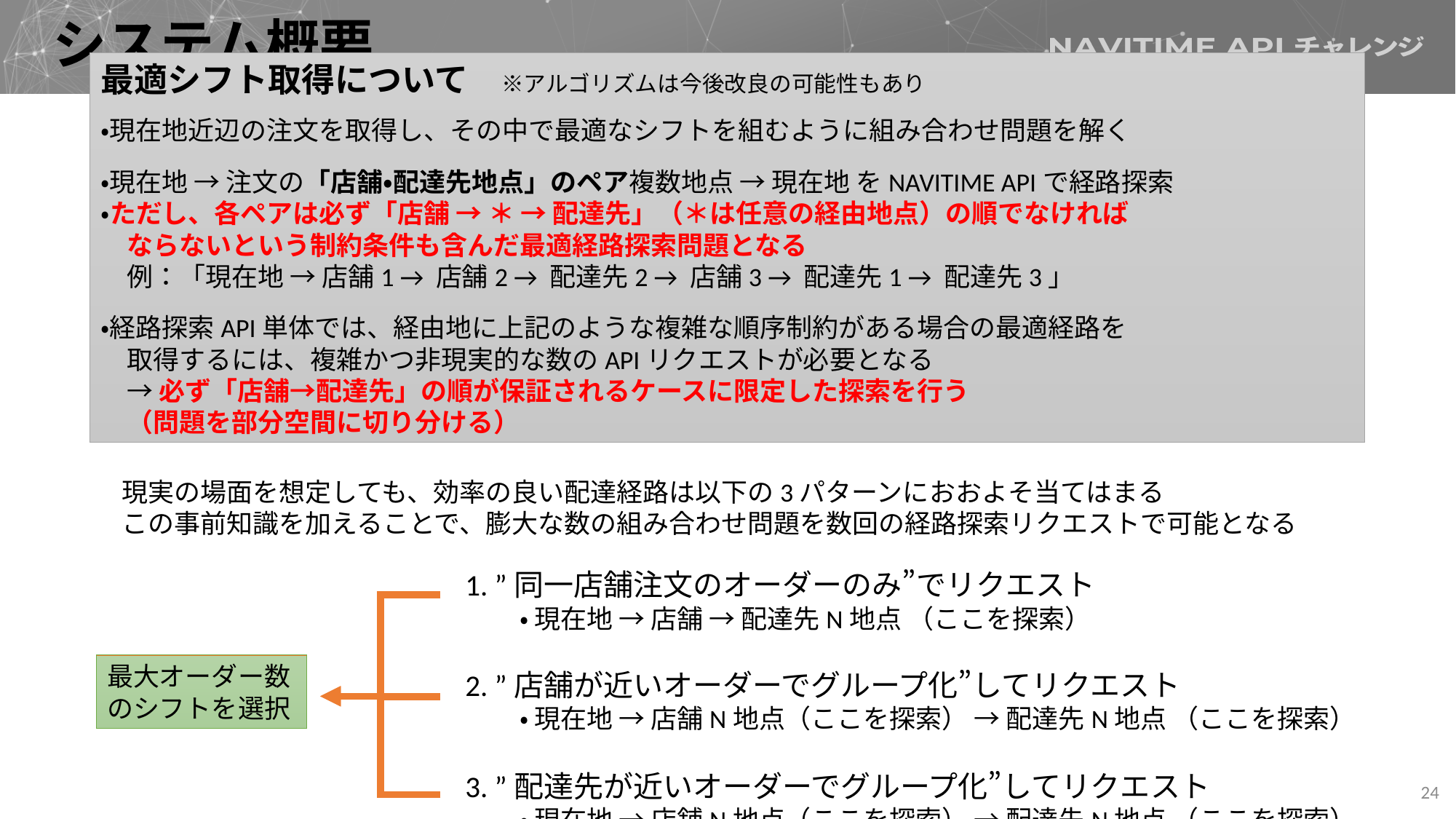

# システム概要
最適シフト取得について　※アルゴリズムは今後改良の可能性もあり

・現在地近辺の注文を取得し、その中で最適なシフトを組むように組み合わせ問題を解く

・現在地 → 注文の「店舗・配達先地点」のペア複数地点 → 現在地 をNAVITIME APIで経路探索
・ただし、各ペアは必ず「店舗 → ＊ → 配達先」（＊は任意の経由地点）の順でなければ
　ならないという制約条件も含んだ最適経路探索問題となる
　例：「現在地 → 店舗1 → 店舗2 → 配達先2 → 店舗3 → 配達先1 → 配達先3」

・経路探索API単体では、経由地に上記のような複雑な順序制約がある場合の最適経路を
　取得するには、複雑かつ非現実的な数のAPIリクエストが必要となる
　→ 必ず「店舗→配達先」の順が保証されるケースに限定した探索を行う
　（問題を部分空間に切り分ける）
現実の場面を想定しても、効率の良い配達経路は以下の3パターンにおおよそ当てはまる
この事前知識を加えることで、膨大な数の組み合わせ問題を数回の経路探索リクエストで可能となる
1. ”同一店舗注文のオーダーのみ”でリクエスト
・ 現在地 → 店舗 → 配達先N地点 （ここを探索）
最大オーダー数のシフトを選択
2. ”店舗が近いオーダーでグループ化”してリクエスト
・ 現在地 → 店舗N地点（ここを探索） → 配達先N地点 （ここを探索）
3. ”配達先が近いオーダーでグループ化”してリクエスト
・ 現在地 → 店舗N地点（ここを探索） → 配達先N地点 （ここを探索）
24